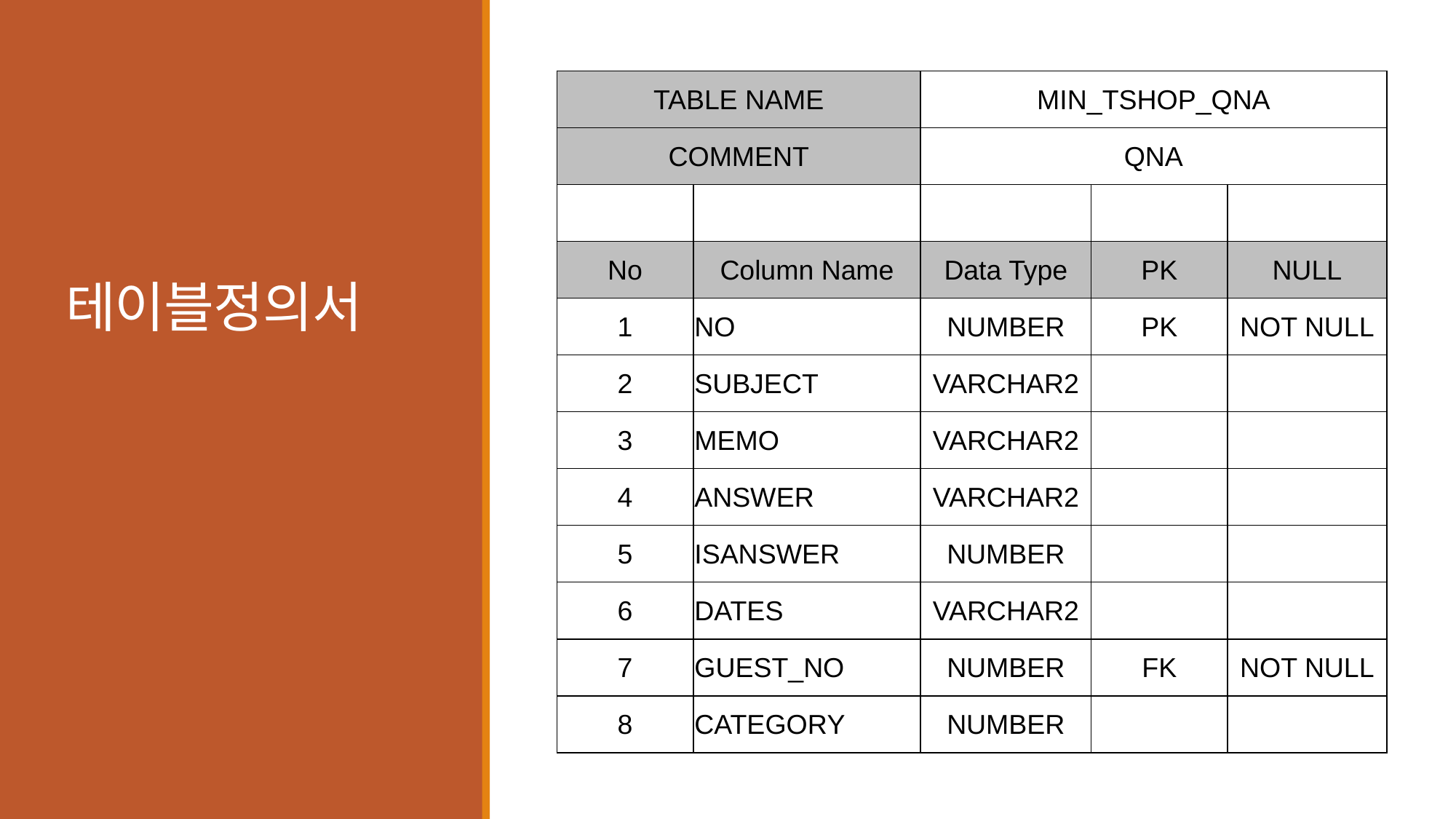

| TABLE NAME |  | MIN\_TSHOP\_QNA |  |  |
| --- | --- | --- | --- | --- |
| COMMENT |  | QNA |  |  |
|  |  |  |  |  |
| No | Column Name | Data Type | PK | NULL |
| 1 | NO | NUMBER | PK | NOT NULL |
| 2 | SUBJECT | VARCHAR2 |  |  |
| 3 | MEMO | VARCHAR2 |  |  |
| 4 | ANSWER | VARCHAR2 |  |  |
| 5 | ISANSWER | NUMBER |  |  |
| 6 | DATES | VARCHAR2 |  |  |
| 7 | GUEST\_NO | NUMBER | FK | NOT NULL |
| 8 | CATEGORY | NUMBER |  |  |
# 테이블정의서